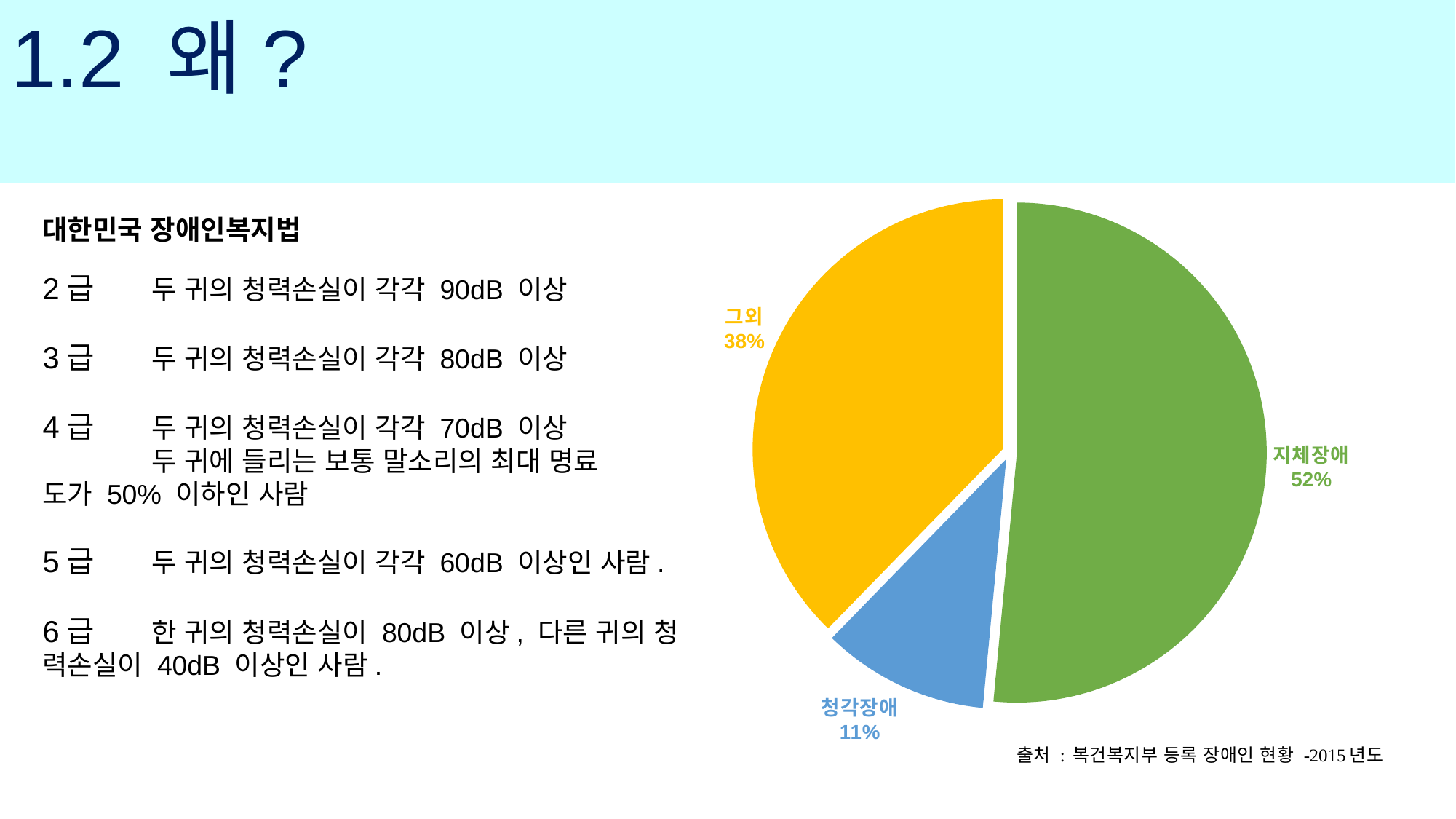

1.2 왜?

### Chart

| Category | 판매 |
|---|---|
| 지체장애 | 51.5 |
| 청각장애 | 10.8 |
| 그외 | 37.7 |
대한민국 장애인복지법

2급	두 귀의 청력손실이 각각 90dB 이상

3급 	두 귀의 청력손실이 각각 80dB 이상

4급 	두 귀의 청력손실이 각각 70dB 이상
	두 귀에 들리는 보통 말소리의 최대 명료	도가 50% 이하인 사람

5급 	두 귀의 청력손실이 각각 60dB 이상인 사람.

6급 	한 귀의 청력손실이 80dB 이상, 다른 귀의 청	력손실이 40dB 이상인 사람.